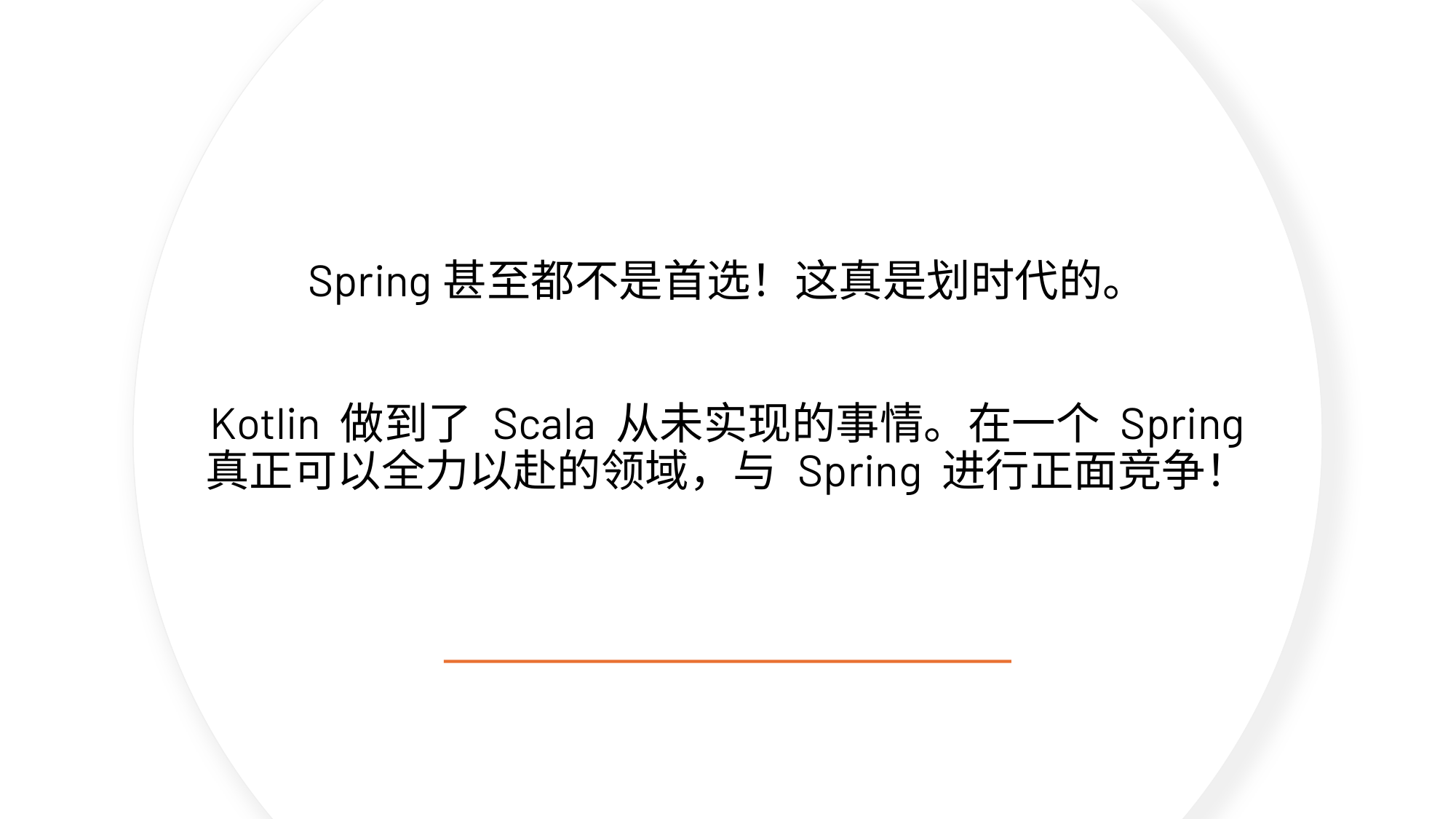

# Spring甚至都不是首选！这真是划时代的。 Kotlin 做到了 Scala 从未实现的事情。在一个 Spring 真正可以全力以赴的领域，与 Spring 进行正面竞争！